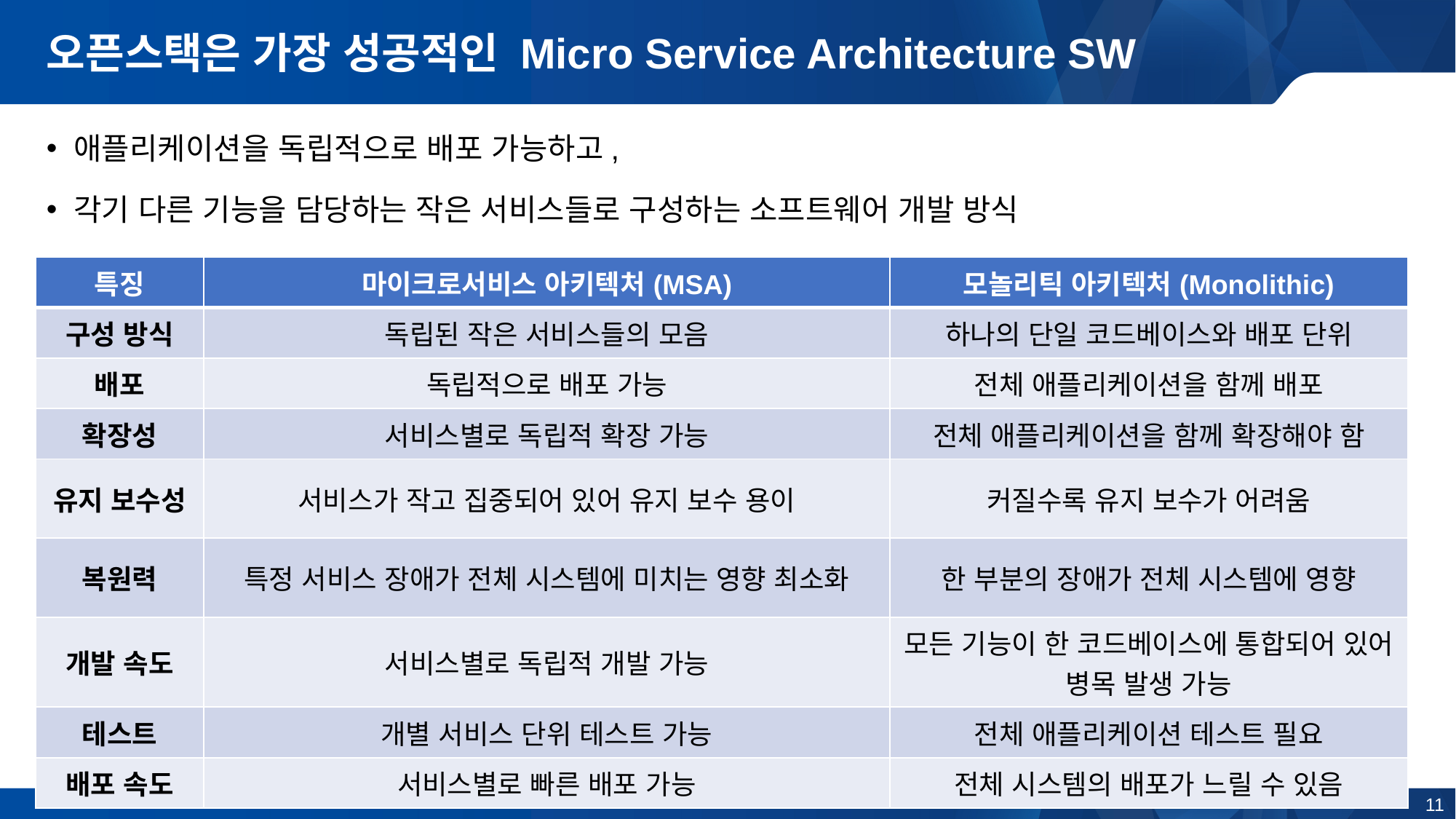

# 오픈스택은 가장 성공적인 Micro Service Architecture SW
애플리케이션을 독립적으로 배포 가능하고,
각기 다른 기능을 담당하는 작은 서비스들로 구성하는 소프트웨어 개발 방식

| 특징 | 마이크로서비스 아키텍처(MSA) | 모놀리틱 아키텍처(Monolithic) |
| --- | --- | --- |
| 구성 방식 | 독립된 작은 서비스들의 모음 | 하나의 단일 코드베이스와 배포 단위 |
| 배포 | 독립적으로 배포 가능 | 전체 애플리케이션을 함께 배포 |
| 확장성 | 서비스별로 독립적 확장 가능 | 전체 애플리케이션을 함께 확장해야 함 |
| 유지 보수성 | 서비스가 작고 집중되어 있어 유지 보수 용이 | 커질수록 유지 보수가 어려움 |
| 복원력 | 특정 서비스 장애가 전체 시스템에 미치는 영향 최소화 | 한 부분의 장애가 전체 시스템에 영향 |
| 개발 속도 | 서비스별로 독립적 개발 가능 | 모든 기능이 한 코드베이스에 통합되어 있어 병목 발생 가능 |
| 테스트 | 개별 서비스 단위 테스트 가능 | 전체 애플리케이션 테스트 필요 |
| 배포 속도 | 서비스별로 빠른 배포 가능 | 전체 시스템의 배포가 느릴 수 있음 |
11